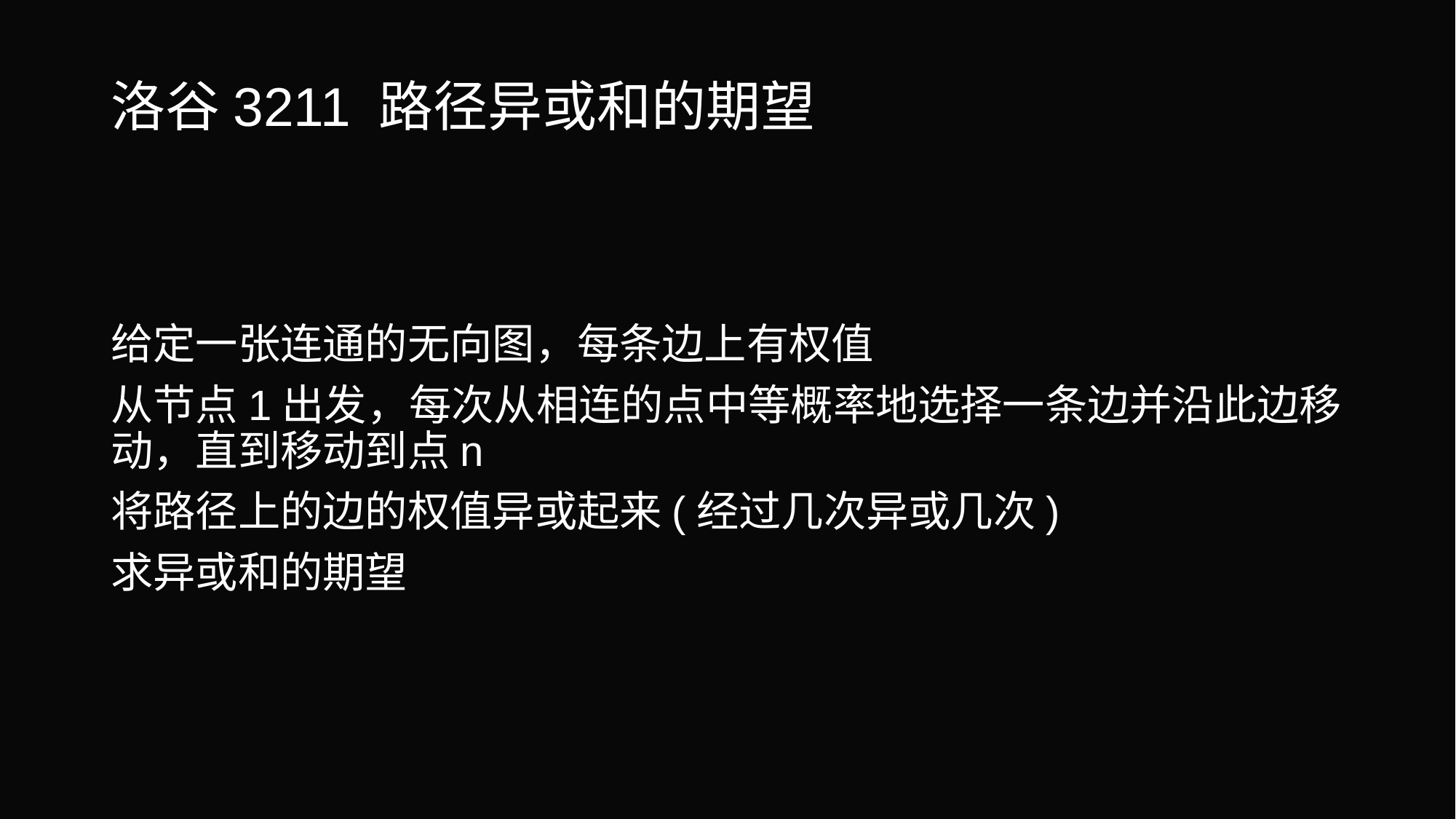

# 洛谷3211 路径异或和的期望
给定一张连通的无向图，每条边上有权值
从节点1出发，每次从相连的点中等概率地选择一条边并沿此边移动，直到移动到点n
将路径上的边的权值异或起来(经过几次异或几次)
求异或和的期望